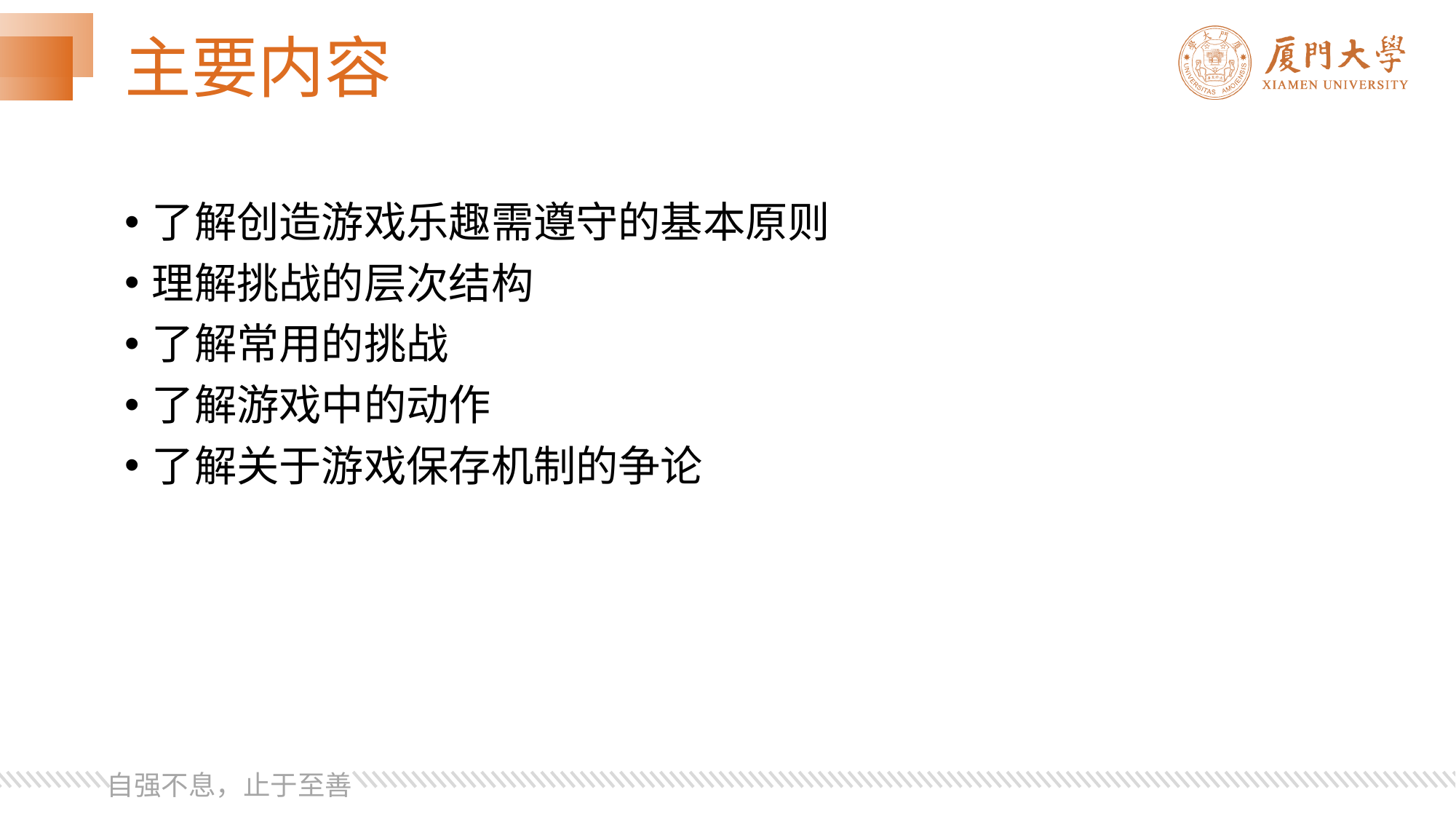

# 主要内容
了解创造游戏乐趣需遵守的基本原则
理解挑战的层次结构
了解常用的挑战
了解游戏中的动作
了解关于游戏保存机制的争论